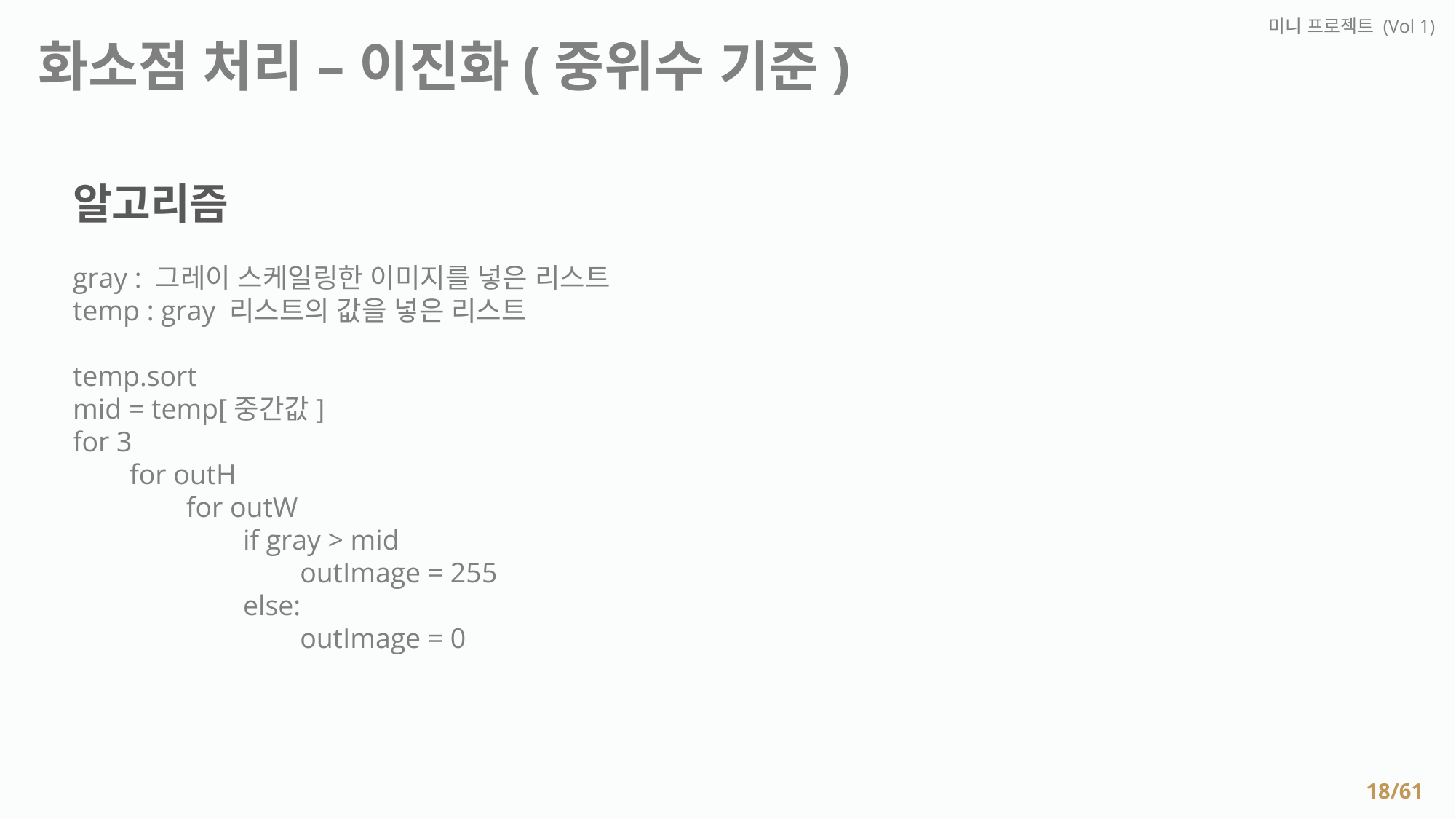

미니 프로젝트 (Vol 1)
 화소점 처리 – 이진화(중위수 기준)
알고리즘

gray : 그레이 스케일링한 이미지를 넣은 리스트
temp : gray 리스트의 값을 넣은 리스트

temp.sort
mid = temp[중간값]
for 3
        for outH
                for outW
                        if gray > mid
                                outImage = 255
                        else:
                                outImage = 0
18/61